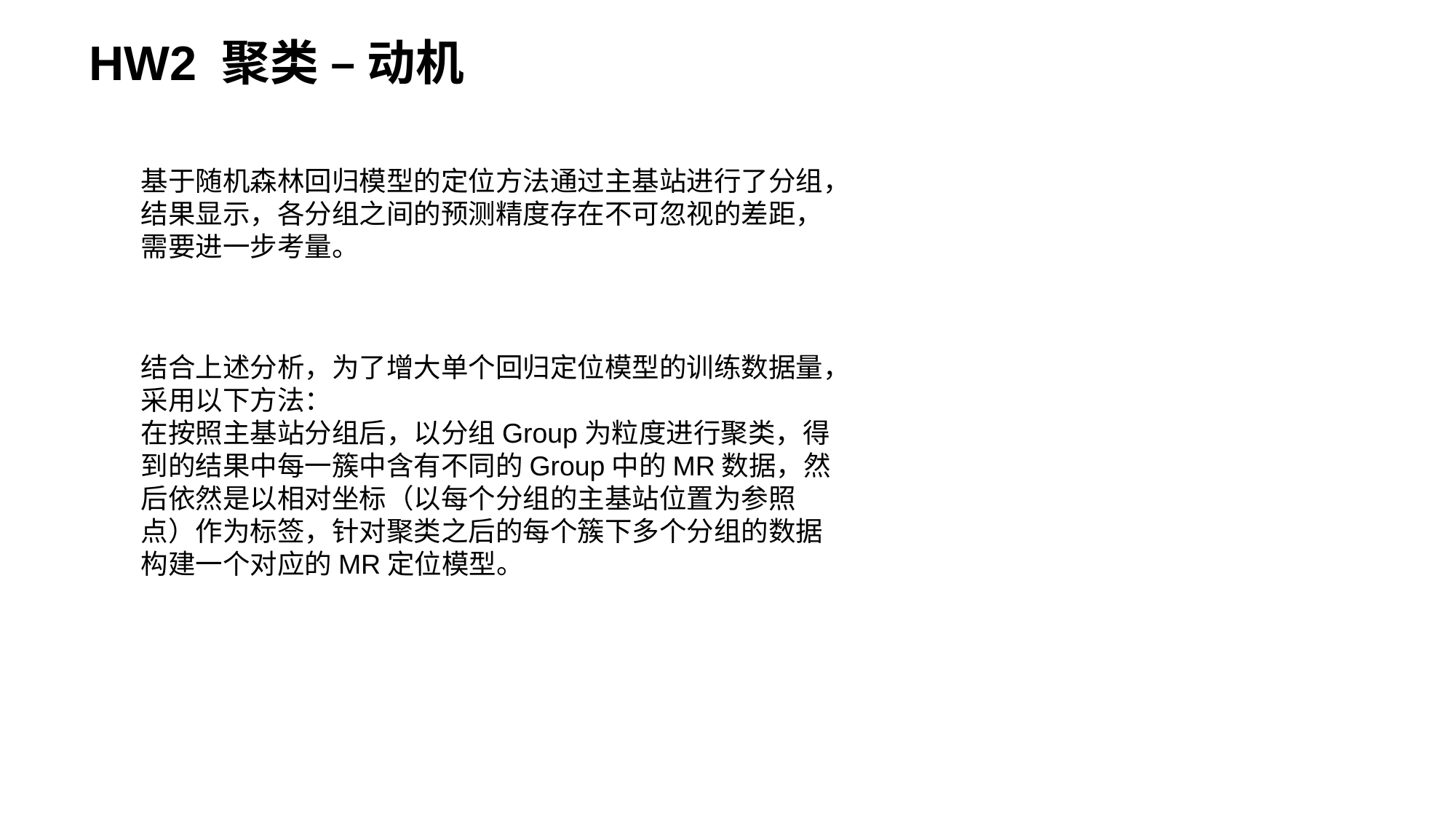

# HW2 聚类 – 动机
基于随机森林回归模型的定位方法通过主基站进行了分组，结果显示，各分组之间的预测精度存在不可忽视的差距，需要进一步考量。
结合上述分析，为了增大单个回归定位模型的训练数据量，采用以下方法：
在按照主基站分组后，以分组Group为粒度进行聚类，得到的结果中每一簇中含有不同的Group中的MR数据，然后依然是以相对坐标（以每个分组的主基站位置为参照点）作为标签，针对聚类之后的每个簇下多个分组的数据构建一个对应的MR定位模型。